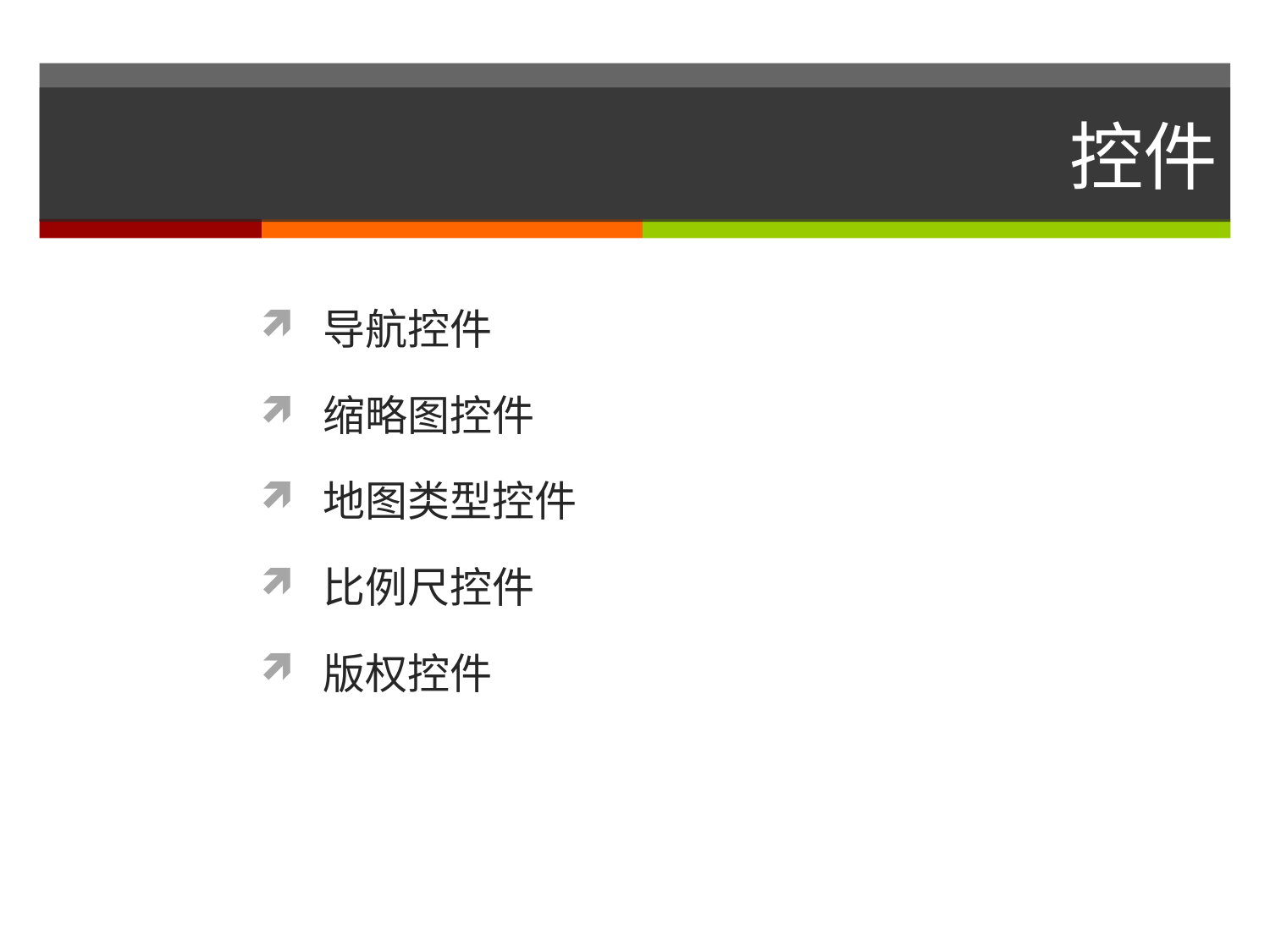

# 控件
导航控件
缩略图控件
地图类型控件
比例尺控件
版权控件